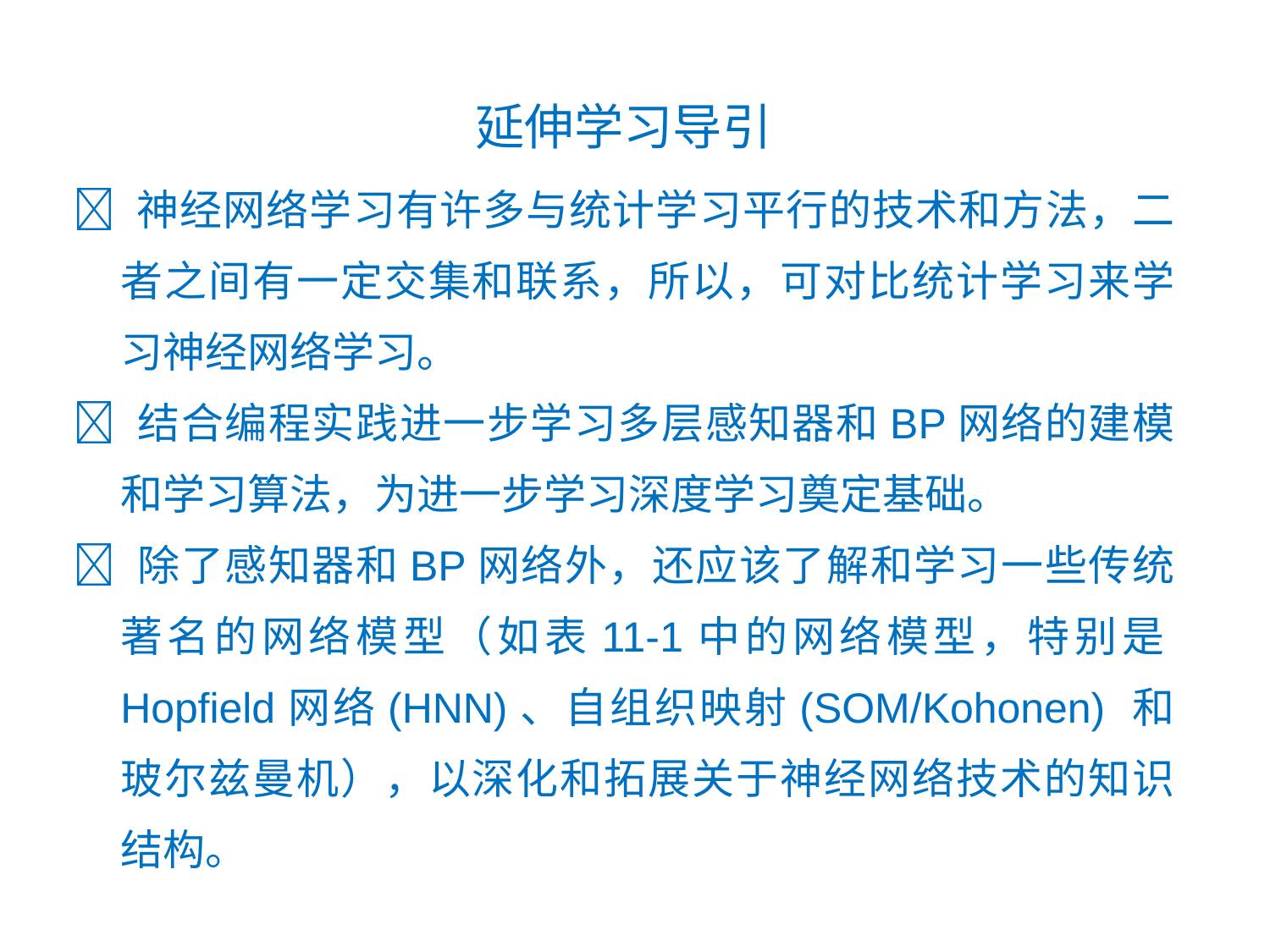

延伸学习导引
• 神经网络学习有许多与统计学习平行的技术和方法，二者之间有一定交集和联系，所以，可对比统计学习来学习神经网络学习。
• 结合编程实践进一步学习多层感知器和BP网络的建模和学习算法，为进一步学习深度学习奠定基础。
• 除了感知器和BP网络外，还应该了解和学习一些传统著名的网络模型（如表11-1中的网络模型，特别是Hopfield网络(HNN)、自组织映射(SOM/Kohonen) 和玻尔兹曼机），以深化和拓展关于神经网络技术的知识结构。